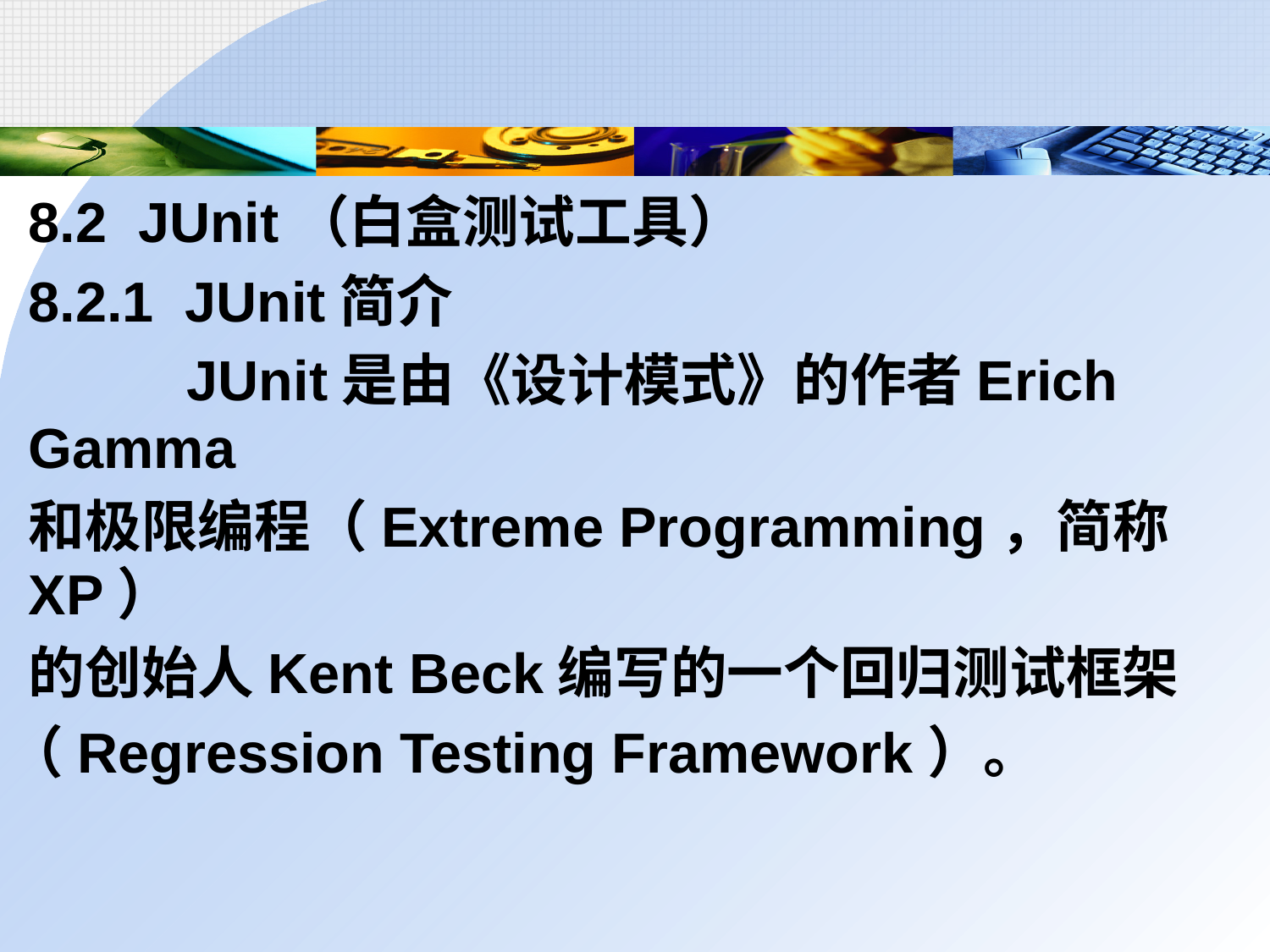

8.2  JUnit（白盒测试工具）
	8.2.1  JUnit简介
		  JUnit是由《设计模式》的作者Erich Gamma
	和极限编程（Extreme Programming，简称XP）
	的创始人Kent Beck编写的一个回归测试框架
 （Regression Testing Framework）。